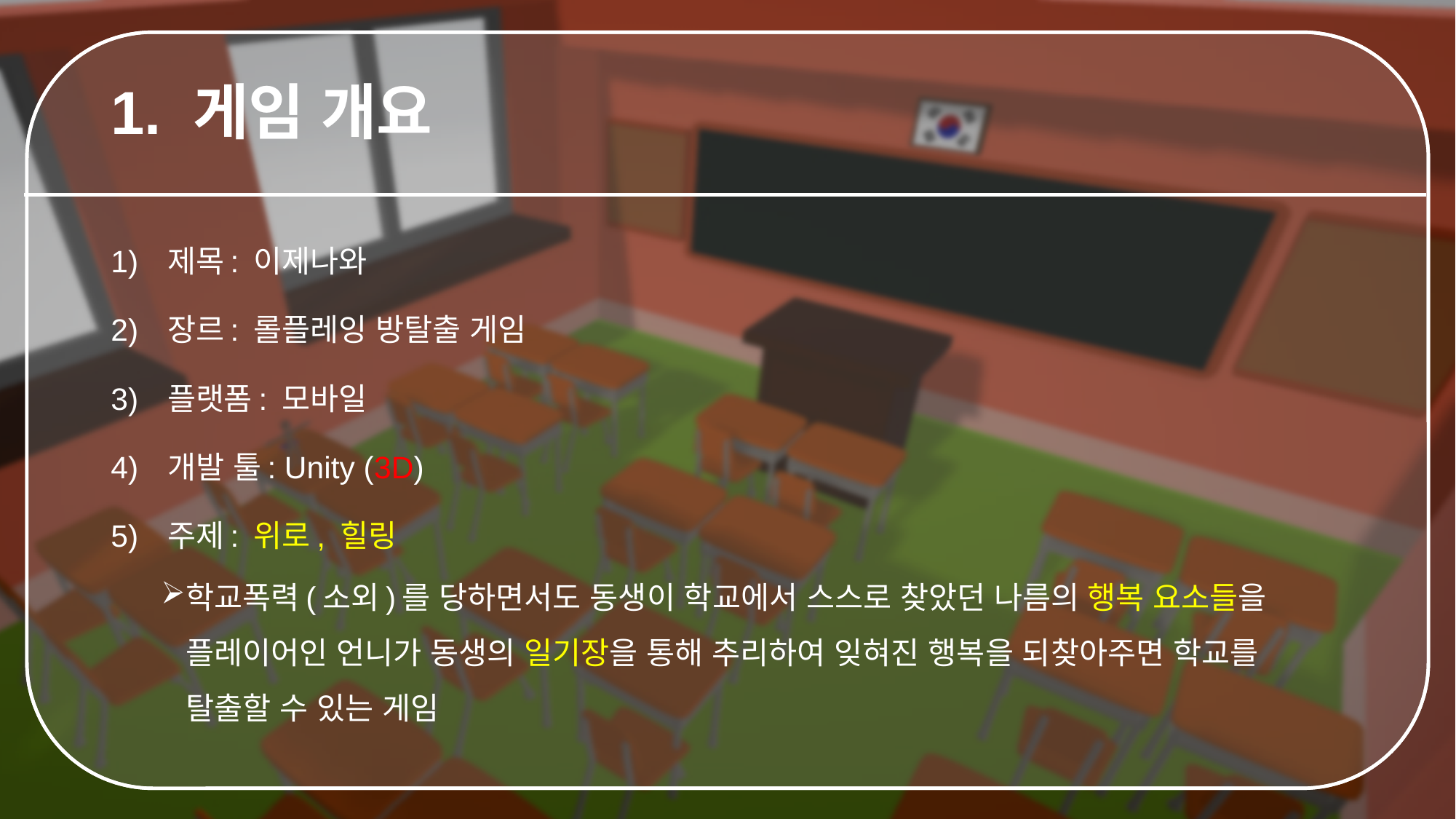

# 1. 게임 개요
제목: 이제나와
장르: 롤플레잉 방탈출 게임
플랫폼: 모바일
개발 툴: Unity (3D)
주제: 위로, 힐링
학교폭력(소외)를 당하면서도 동생이 학교에서 스스로 찾았던 나름의 행복 요소들을 플레이어인 언니가 동생의 일기장을 통해 추리하여 잊혀진 행복을 되찾아주면 학교를 탈출할 수 있는 게임